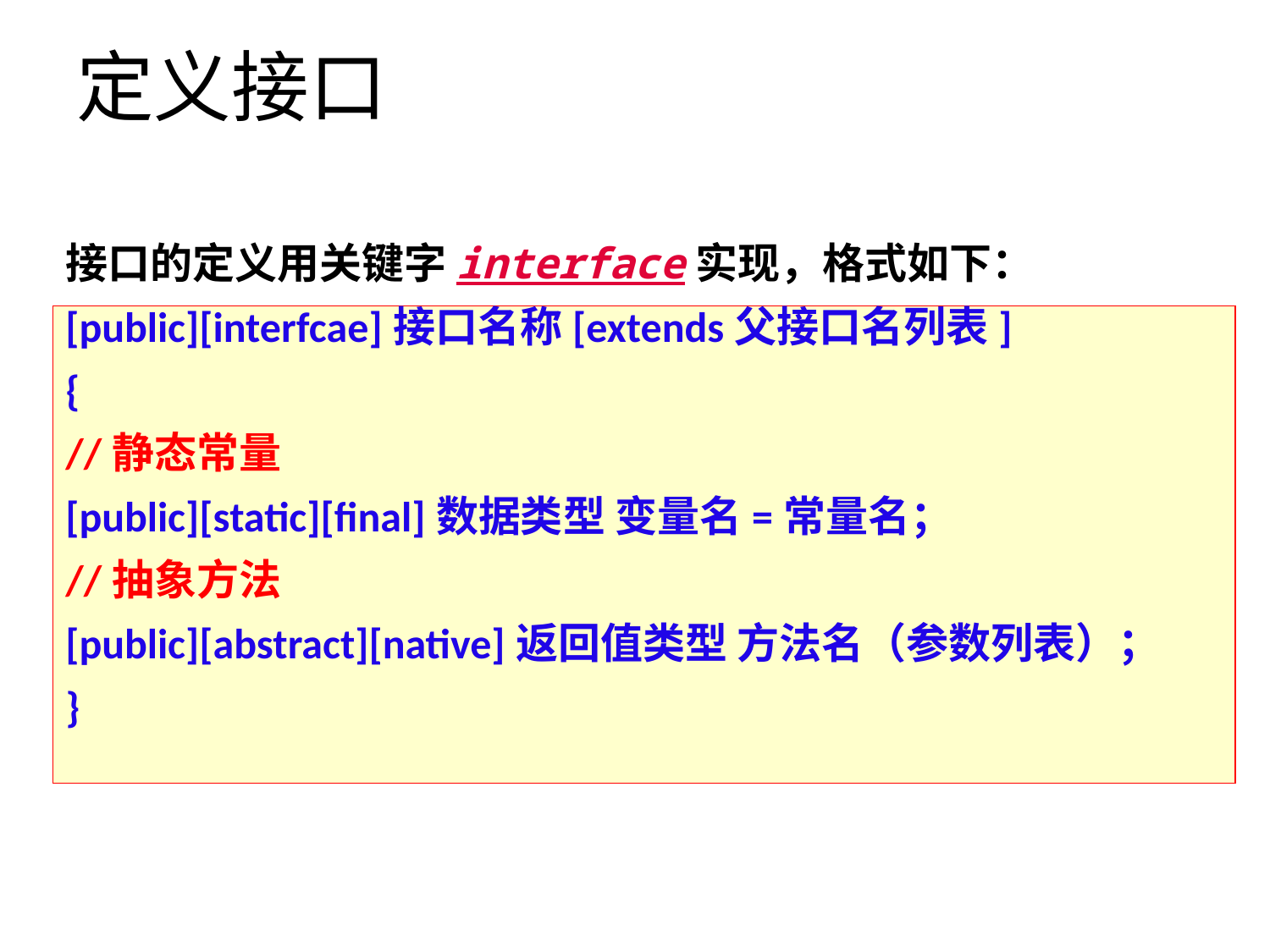

# 定义接口
接口的定义用关键字interface实现，格式如下：
[public][interfcae]接口名称[extends父接口名列表]
{
//静态常量
[public][static][final]数据类型 变量名=常量名；
//抽象方法
[public][abstract][native]返回值类型 方法名（参数列表）；
}